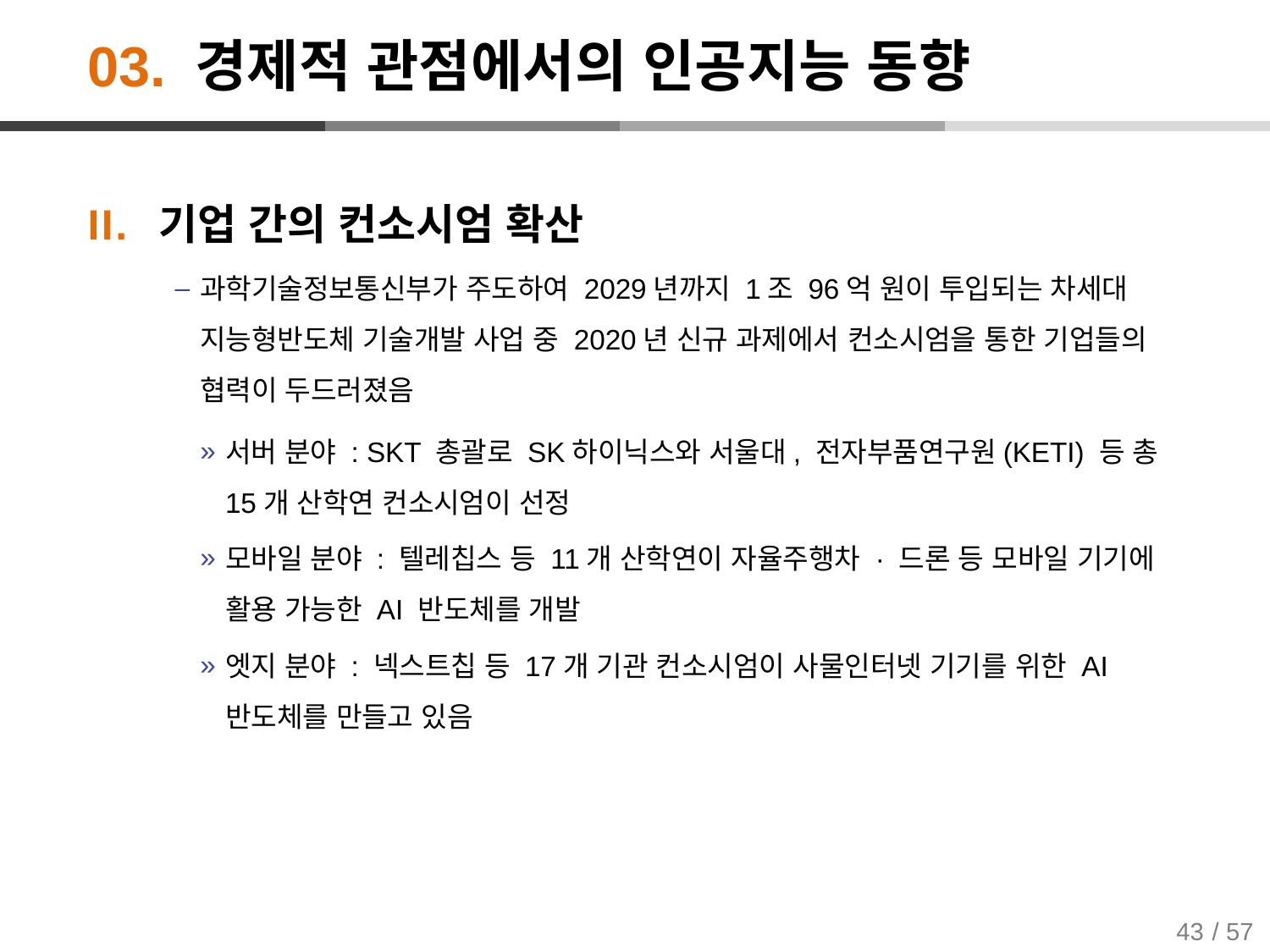

# 03. 경제적 관점에서의 인공지능 동향
기업 간의 컨소시엄 확산
과학기술정보통신부가 주도하여 2029년까지 1조 96억 원이 투입되는 차세대 지능형반도체 기술개발 사업 중 2020년 신규 과제에서 컨소시엄을 통한 기업들의 협력이 두드러졌음
서버 분야 : SKT 총괄로 SK하이닉스와 서울대, 전자부품연구원(KETI) 등 총 15개 산학연 컨소시엄이 선정
모바일 분야 : 텔레칩스 등 11개 산학연이 자율주행차 · 드론 등 모바일 기기에 활용 가능한 AI 반도체를 개발
엣지 분야 : 넥스트칩 등 17개 기관 컨소시엄이 사물인터넷 기기를 위한 AI 반도체를 만들고 있음